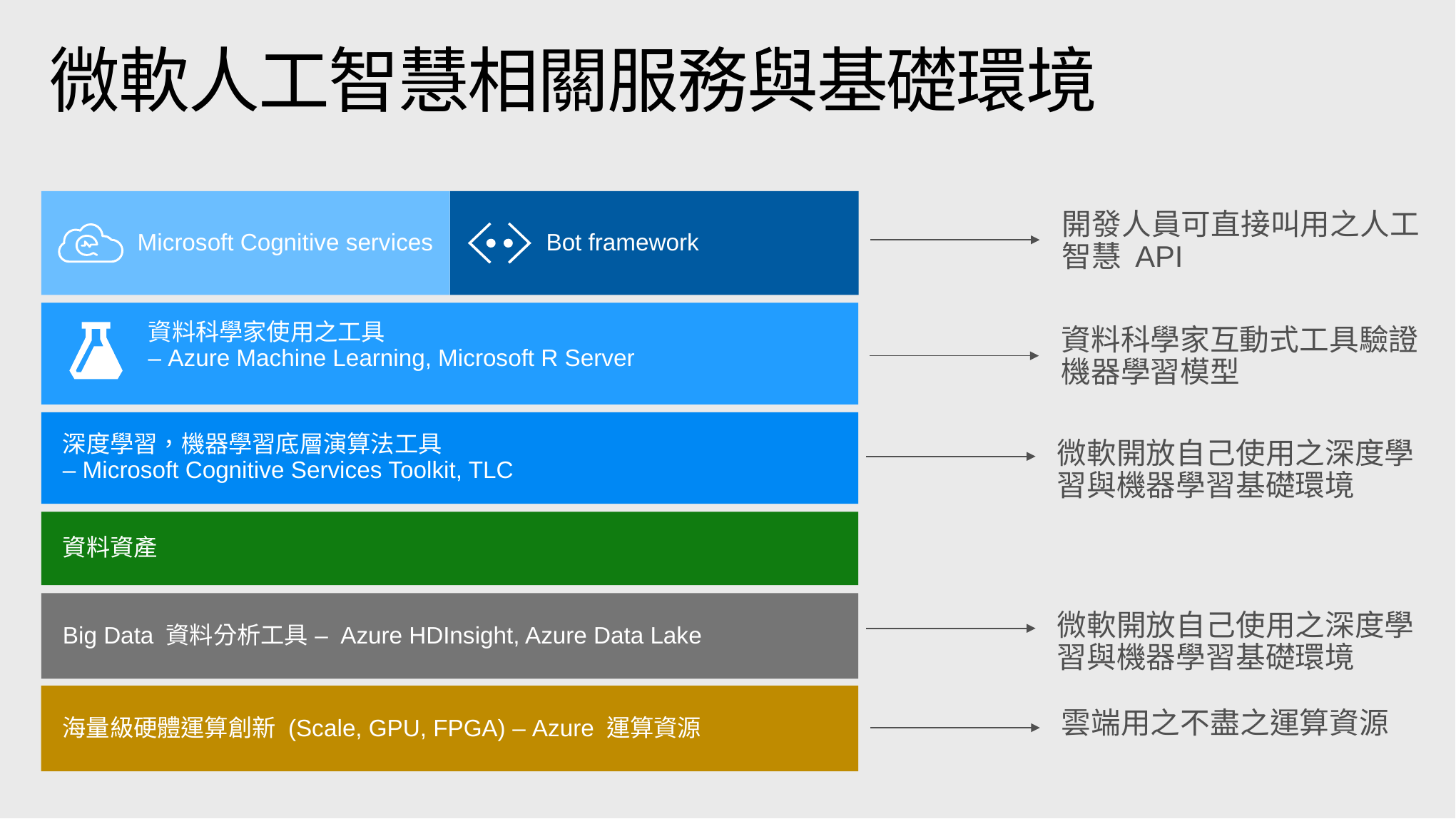

# 微軟人工智慧相關服務與基礎環境
Microsoft Cognitive services
Bot framework

開發人員可直接叫用之人工智慧 API
資料科學家使用之工具
– Azure Machine Learning, Microsoft R Server
資料科學家互動式工具驗證機器學習模型

深度學習，機器學習底層演算法工具
– Microsoft Cognitive Services Toolkit, TLC
微軟開放自己使用之深度學習與機器學習基礎環境
資料資產
Big Data 資料分析工具 – Azure HDInsight, Azure Data Lake
微軟開放自己使用之深度學習與機器學習基礎環境
海量級硬體運算創新 (Scale, GPU, FPGA) – Azure 運算資源
雲端用之不盡之運算資源